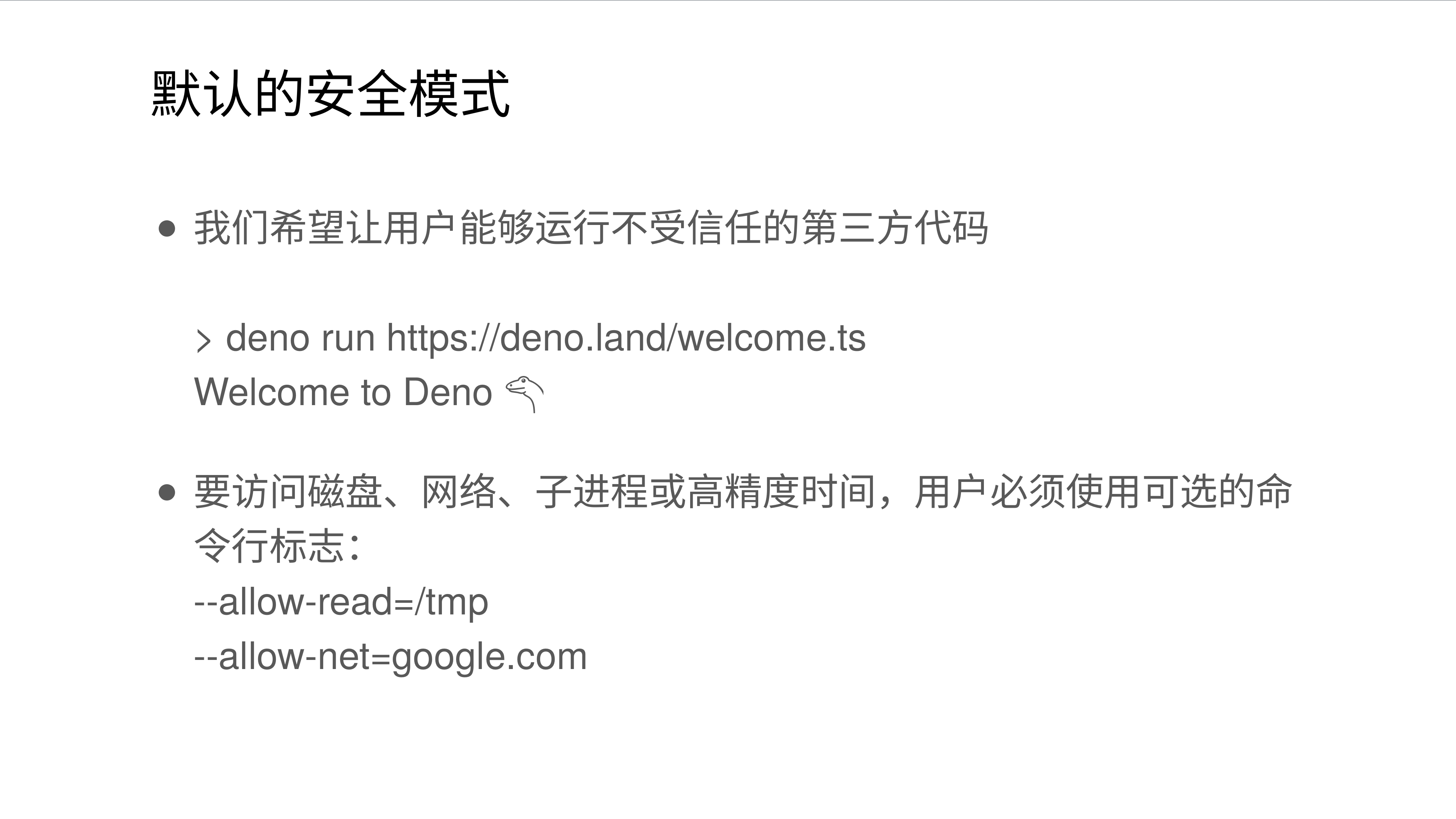

# 默认的安全模式
我们希望让用户能够运行不受信任的第三方代码
> deno run https://deno.land/welcome.ts
Welcome to Deno 🦕
要访问磁盘、网络、子进程或高精度时间，用户必须使用可选的命令行标志：
--allow-read=/tmp
--allow-net=google.com